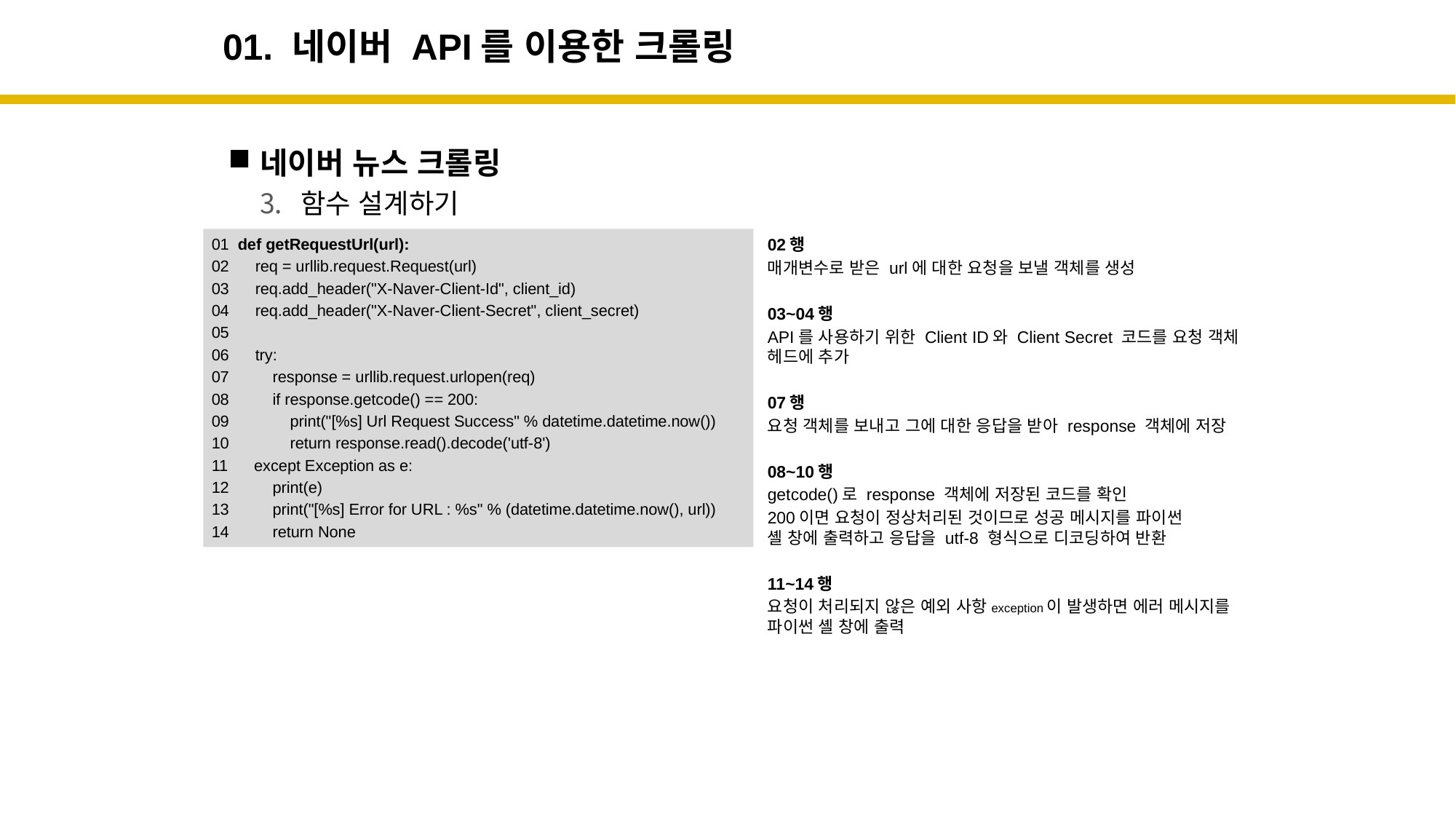

# 01. 네이버 API를 이용한 크롤링
네이버 뉴스 크롤링
함수 설계하기
01  def getRequestUrl(url):
02      req = urllib.request.Request(url)
03      req.add_header("X-Naver-Client-Id", client_id)
04      req.add_header("X-Naver-Client-Secret", client_secret)
05
06      try:
07          response = urllib.request.urlopen(req)
08          if response.getcode() == 200:
09              print("[%s] Url Request Success" % datetime.datetime.now())
10              return response.read().decode('utf-8')
11      except Exception as e:
12          print(e)
13          print("[%s] Error for URL : %s" % (datetime.datetime.now(), url))
14          return None

02행
매개변수로 받은 url에 대한 요청을 보낼 객체를 생성

03~04행
API를 사용하기 위한 Client ID와 Client Secret 코드를 요청 객체 헤드에 추가

07행
요청 객체를 보내고 그에 대한 응답을 받아 response 객체에 저장

08~10행
getcode()로 response 객체에 저장된 코드를 확인
200이면 요청이 정상처리된 것이므로 성공 메시지를 파이썬
셸 창에 출력하고 응답을 utf-8 형식으로 디코딩하여 반환

11~14행
요청이 처리되지 않은 예외 사항exception이 발생하면 에러 메시지를 파이썬 셸 창에 출력